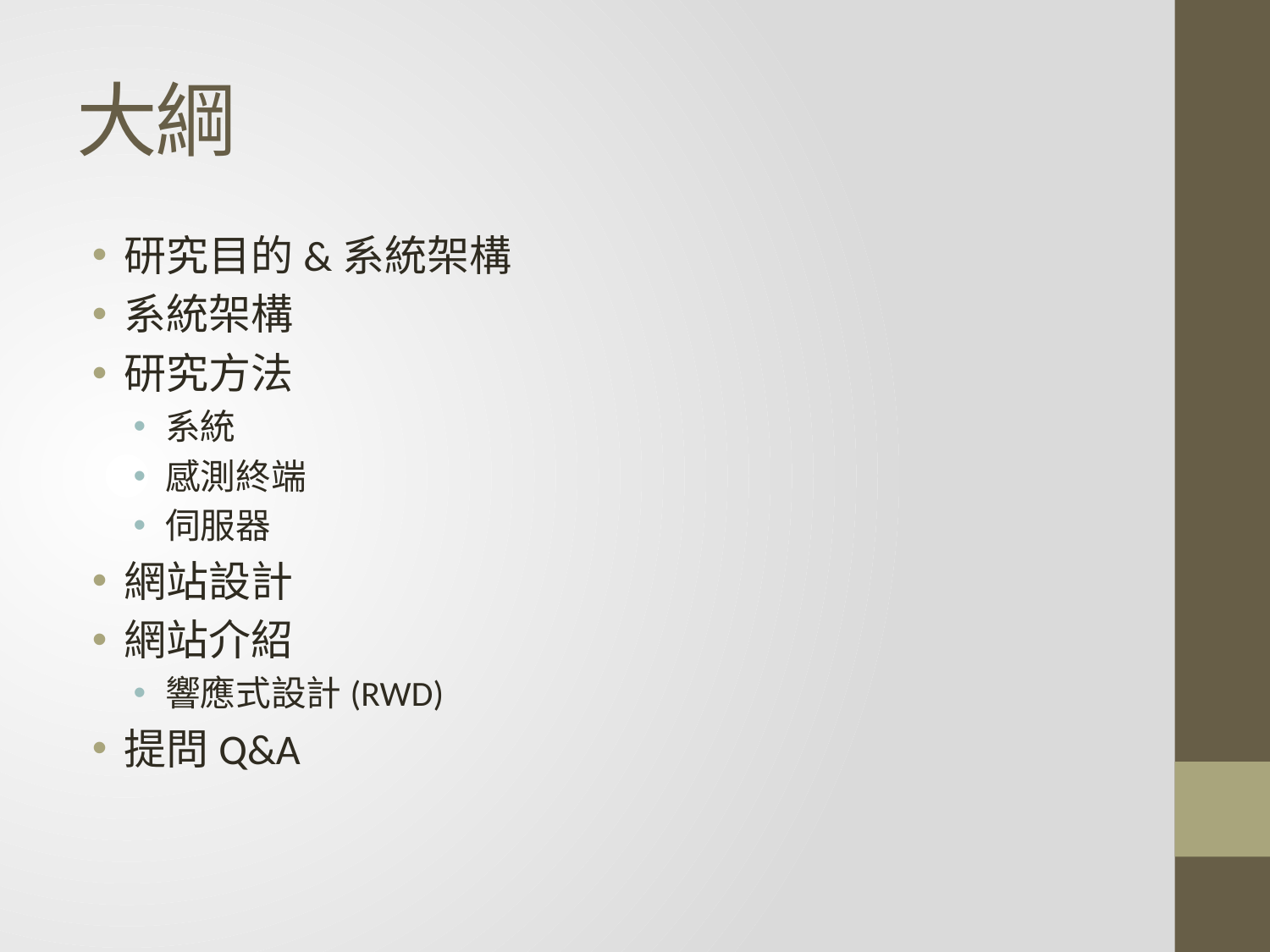

# 大綱
研究目的&系統架構
系統架構
研究方法
系統
感測終端
伺服器
網站設計
網站介紹
響應式設計(RWD)
提問Q&A